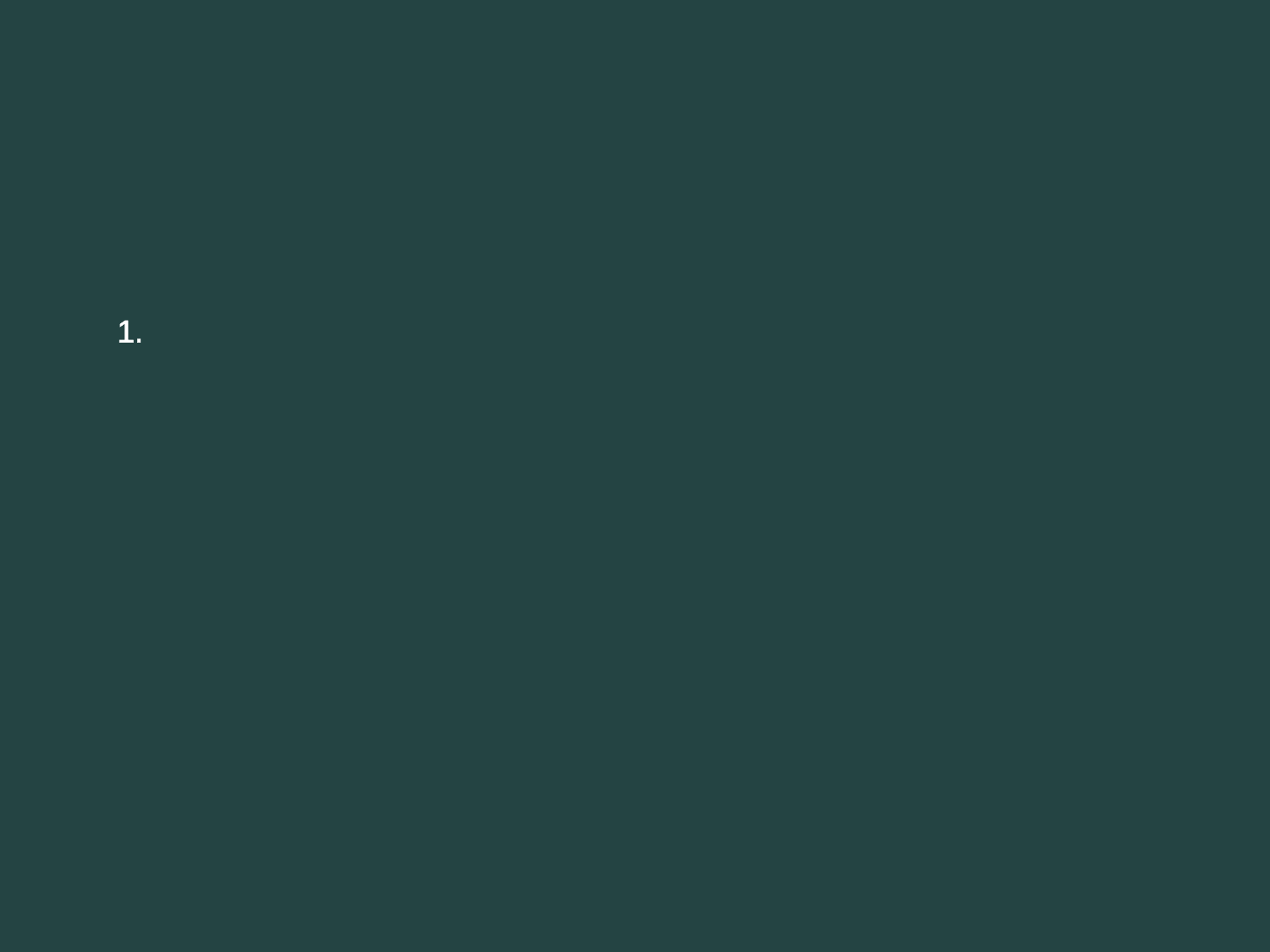

Thank You
부족한 점

같은 상품의 여러가지 시리즈 (예, 껌의 경우, 같은 모양 여러 상품이 있음)까지 검출이 되는지 확인해야 함.

2.   데이터 분류 카테고리를 늘렸을 경우의 결과를 확인해야 함.

3.   겹친 물건 등의 다양한 케이스에 대한 검증을 해야 함.